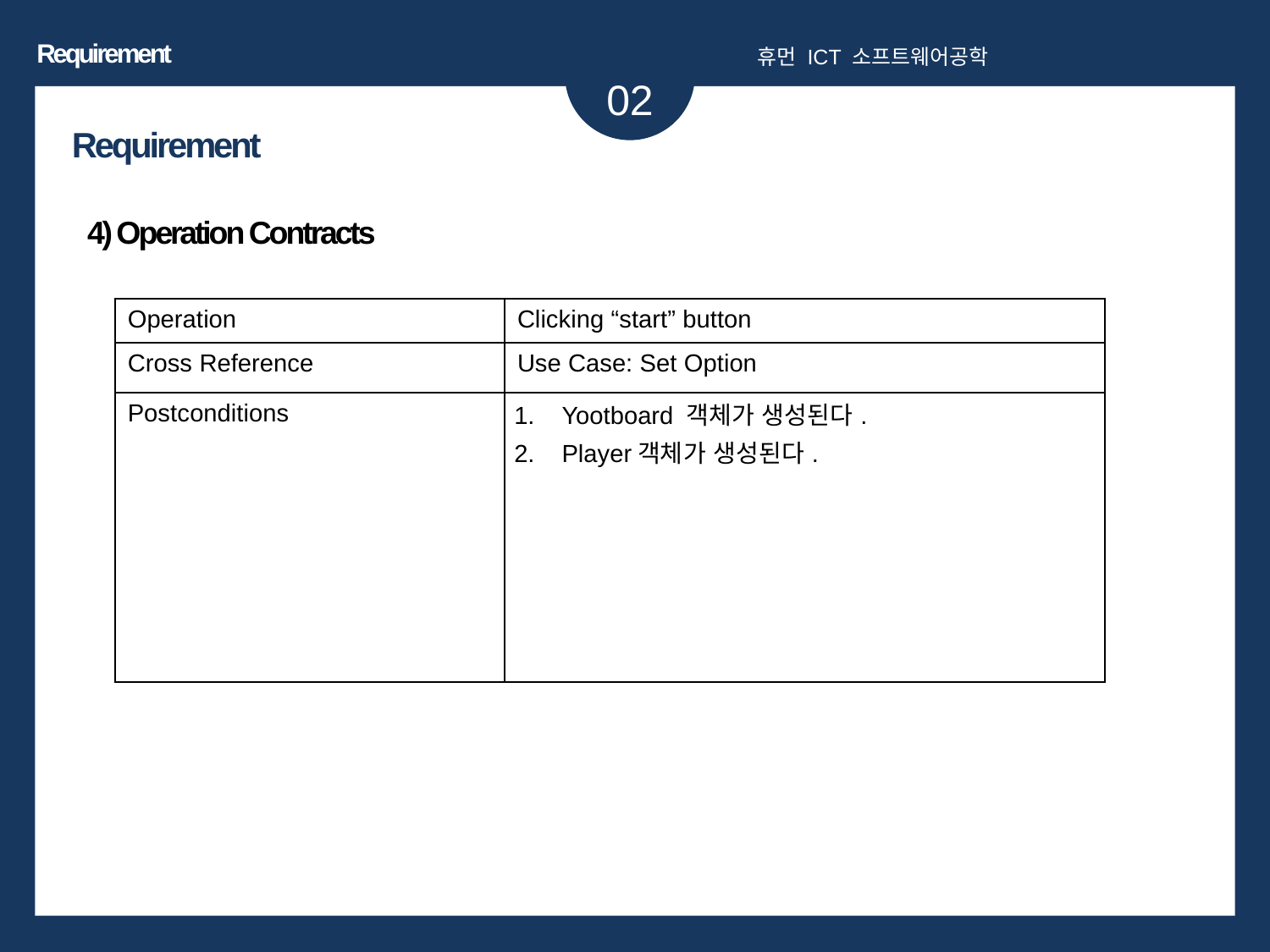

Requirement
휴먼 ICT 소프트웨어공학
02

Requirement

4) Operation Contracts

| Operation | Clicking “start” button |
| --- | --- |
| Cross Reference | Use Case: Set Option |
| Postconditions | Yootboard 객체가 생성된다. Player객체가 생성된다. |